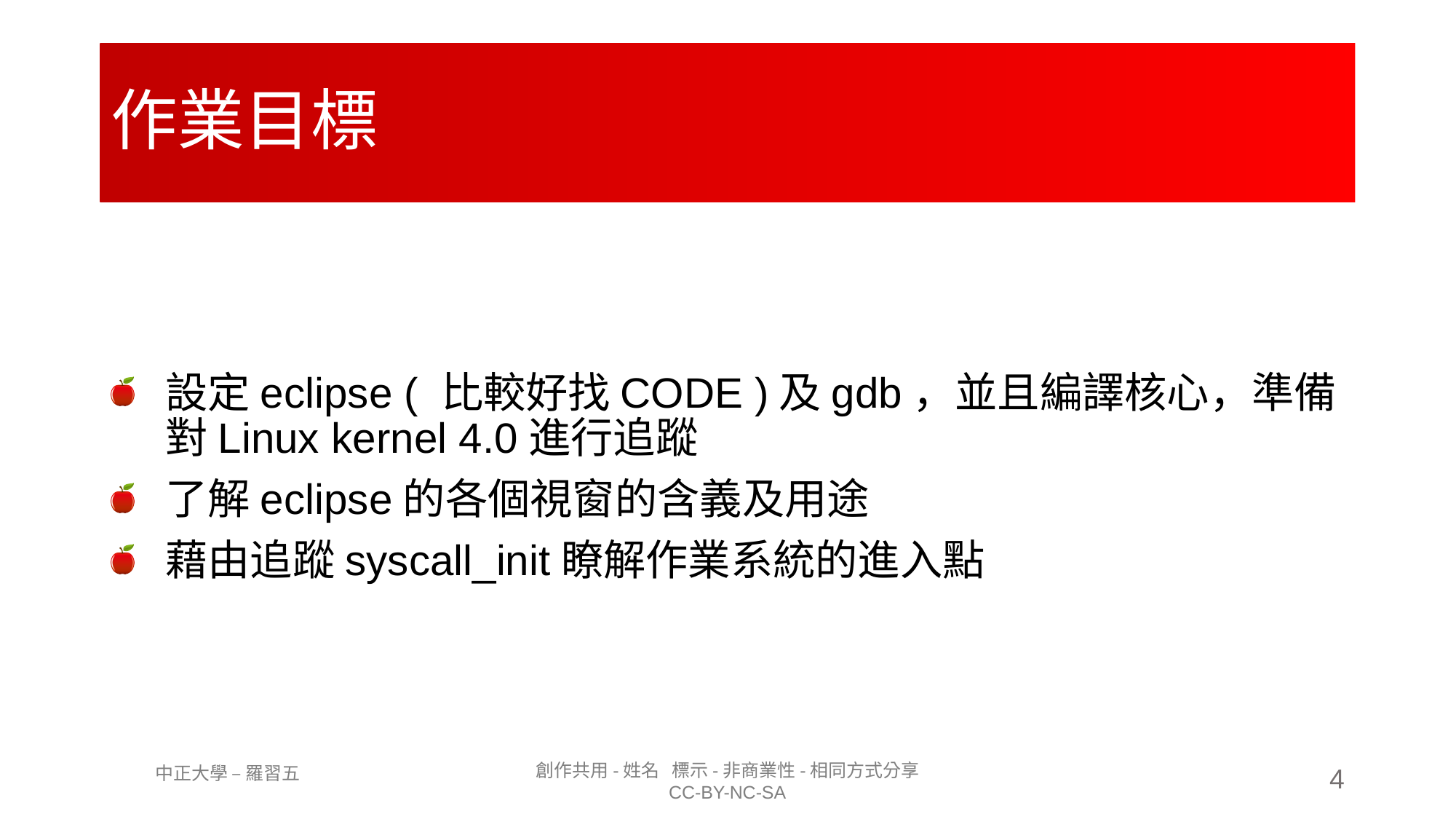

# 作業目標
設定eclipse ( 比較好找CODE )及gdb，並且編譯核心，準備對Linux kernel 4.0進行追蹤
了解eclipse的各個視窗的含義及用途
藉由追蹤syscall_init瞭解作業系統的進入點